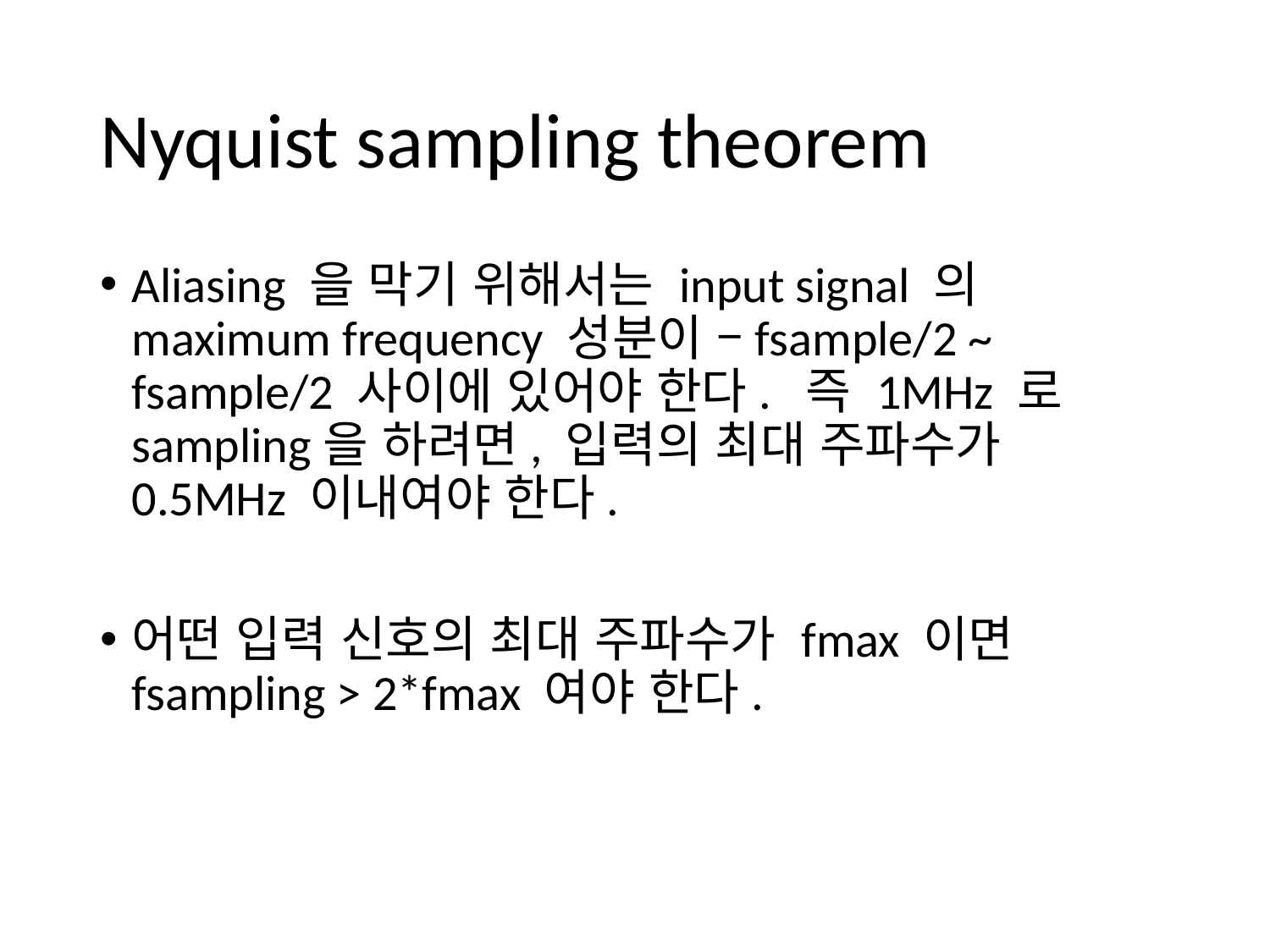

# Nyquist sampling theorem
Aliasing 을 막기 위해서는 input signal 의 maximum frequency 성분이 –fsample/2 ~ fsample/2 사이에 있어야 한다.  즉 1MHz 로 sampling을 하려면, 입력의 최대 주파수가 0.5MHz 이내여야 한다.

어떤 입력 신호의 최대 주파수가 fmax 이면 fsampling > 2*fmax 여야 한다.